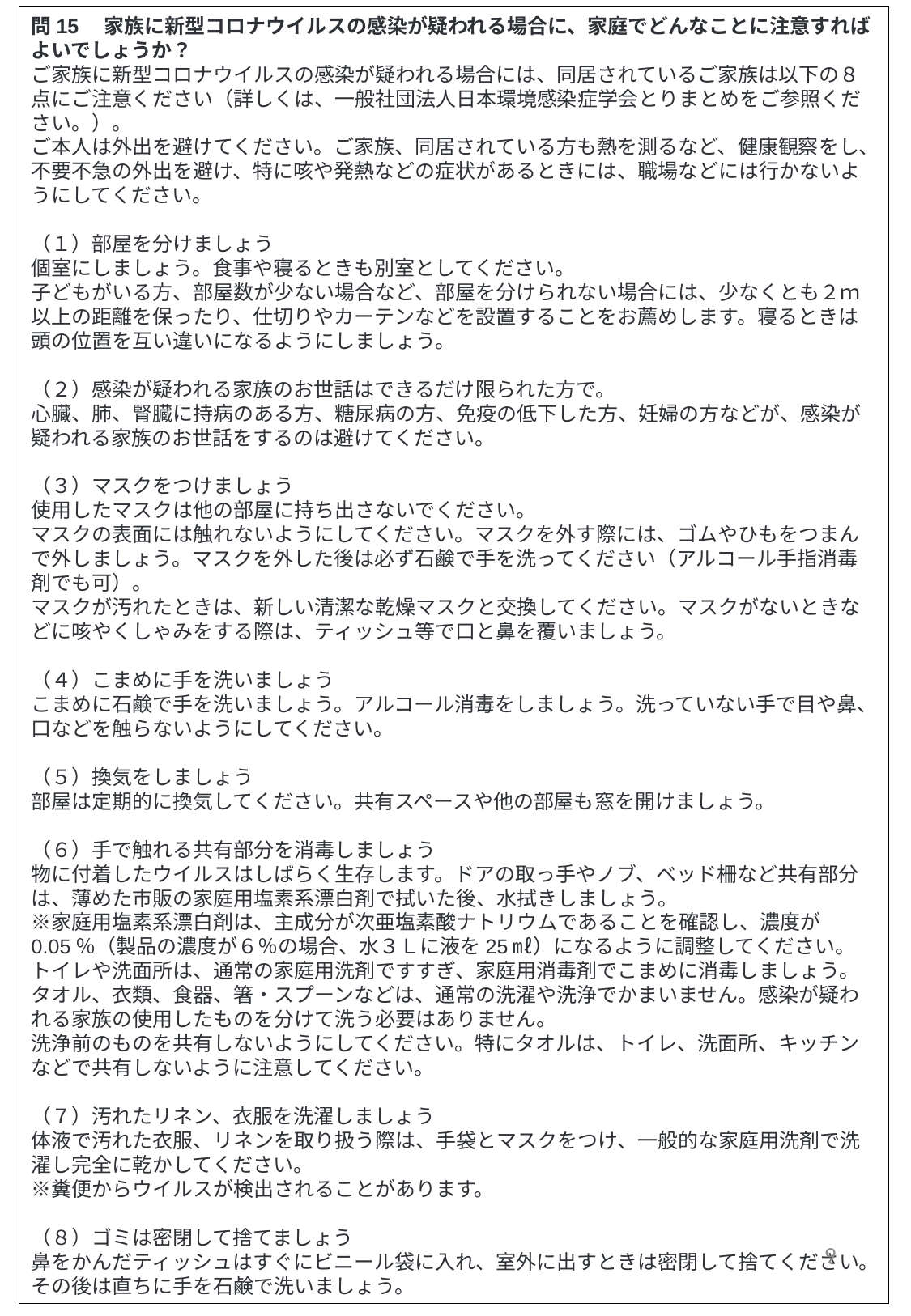

問15　家族に新型コロナウイルスの感染が疑われる場合に、家庭でどんなことに注意すればよいでしょうか？
ご家族に新型コロナウイルスの感染が疑われる場合には、同居されているご家族は以下の８点にご注意ください（詳しくは、一般社団法人日本環境感染症学会とりまとめをご参照ください。）。
ご本人は外出を避けてください。ご家族、同居されている方も熱を測るなど、健康観察をし、不要不急の外出を避け、特に咳や発熱などの症状があるときには、職場などには行かないようにしてください。
（１）部屋を分けましょう
個室にしましょう。食事や寝るときも別室としてください。
子どもがいる方、部屋数が少ない場合など、部屋を分けられない場合には、少なくとも２ｍ以上の距離を保ったり、仕切りやカーテンなどを設置することをお薦めします。寝るときは頭の位置を互い違いになるようにしましょう。
（２）感染が疑われる家族のお世話はできるだけ限られた方で。
心臓、肺、腎臓に持病のある方、糖尿病の方、免疫の低下した方、妊婦の方などが、感染が疑われる家族のお世話をするのは避けてください。
（３）マスクをつけましょう
使用したマスクは他の部屋に持ち出さないでください。
マスクの表面には触れないようにしてください。マスクを外す際には、ゴムやひもをつまんで外しましょう。マスクを外した後は必ず石鹸で手を洗ってください（アルコール手指消毒剤でも可）。
マスクが汚れたときは、新しい清潔な乾燥マスクと交換してください。マスクがないときなどに咳やくしゃみをする際は、ティッシュ等で口と鼻を覆いましょう。
（４）こまめに手を洗いましょう
こまめに石鹸で手を洗いましょう。アルコール消毒をしましょう。洗っていない手で目や鼻、口などを触らないようにしてください。
（５）換気をしましょう
部屋は定期的に換気してください。共有スペースや他の部屋も窓を開けましょう。
（６）手で触れる共有部分を消毒しましょう
物に付着したウイルスはしばらく生存します。ドアの取っ手やノブ、ベッド柵など共有部分は、薄めた市販の家庭用塩素系漂白剤で拭いた後、水拭きしましょう。
※家庭用塩素系漂白剤は、主成分が次亜塩素酸ナトリウムであることを確認し、濃度が0.05％（製品の濃度が６％の場合、水３Ｌに液を25㎖）になるように調整してください。
トイレや洗面所は、通常の家庭用洗剤ですすぎ、家庭用消毒剤でこまめに消毒しましょう。タオル、衣類、食器、箸・スプーンなどは、通常の洗濯や洗浄でかまいません。感染が疑われる家族の使用したものを分けて洗う必要はありません。
洗浄前のものを共有しないようにしてください。特にタオルは、トイレ、洗面所、キッチンなどで共有しないように注意してください。
（７）汚れたリネン、衣服を洗濯しましょう
体液で汚れた衣服、リネンを取り扱う際は、手袋とマスクをつけ、一般的な家庭用洗剤で洗濯し完全に乾かしてください。
※糞便からウイルスが検出されることがあります。
（８）ゴミは密閉して捨てましょう
鼻をかんだティッシュはすぐにビニール袋に入れ、室外に出すときは密閉して捨てください。その後は直ちに手を石鹸で洗いましょう。
9